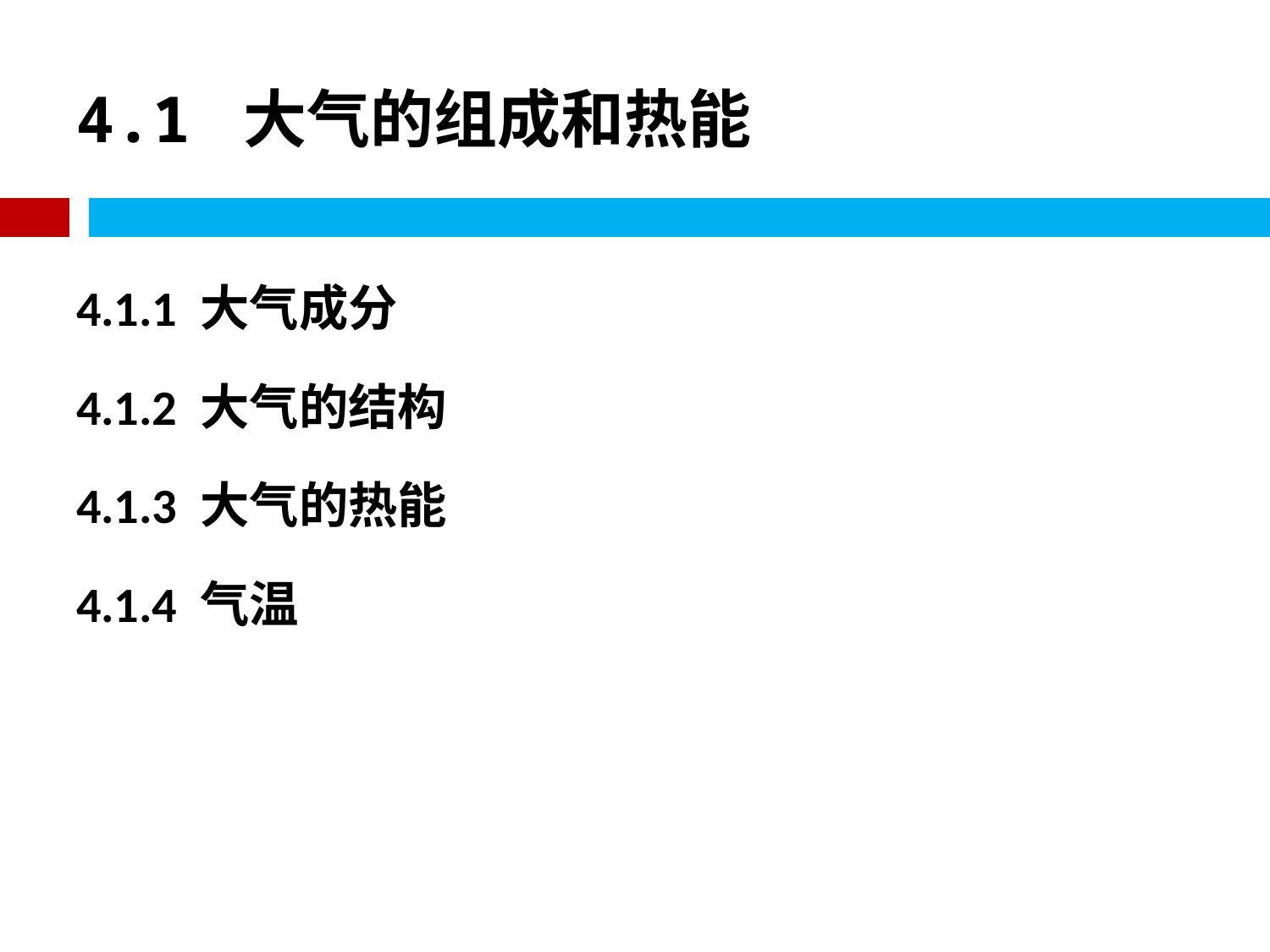

# 4.1 大气的组成和热能
4.1.1 大气成分
4.1.2 大气的结构
4.1.3 大气的热能
4.1.4 气温